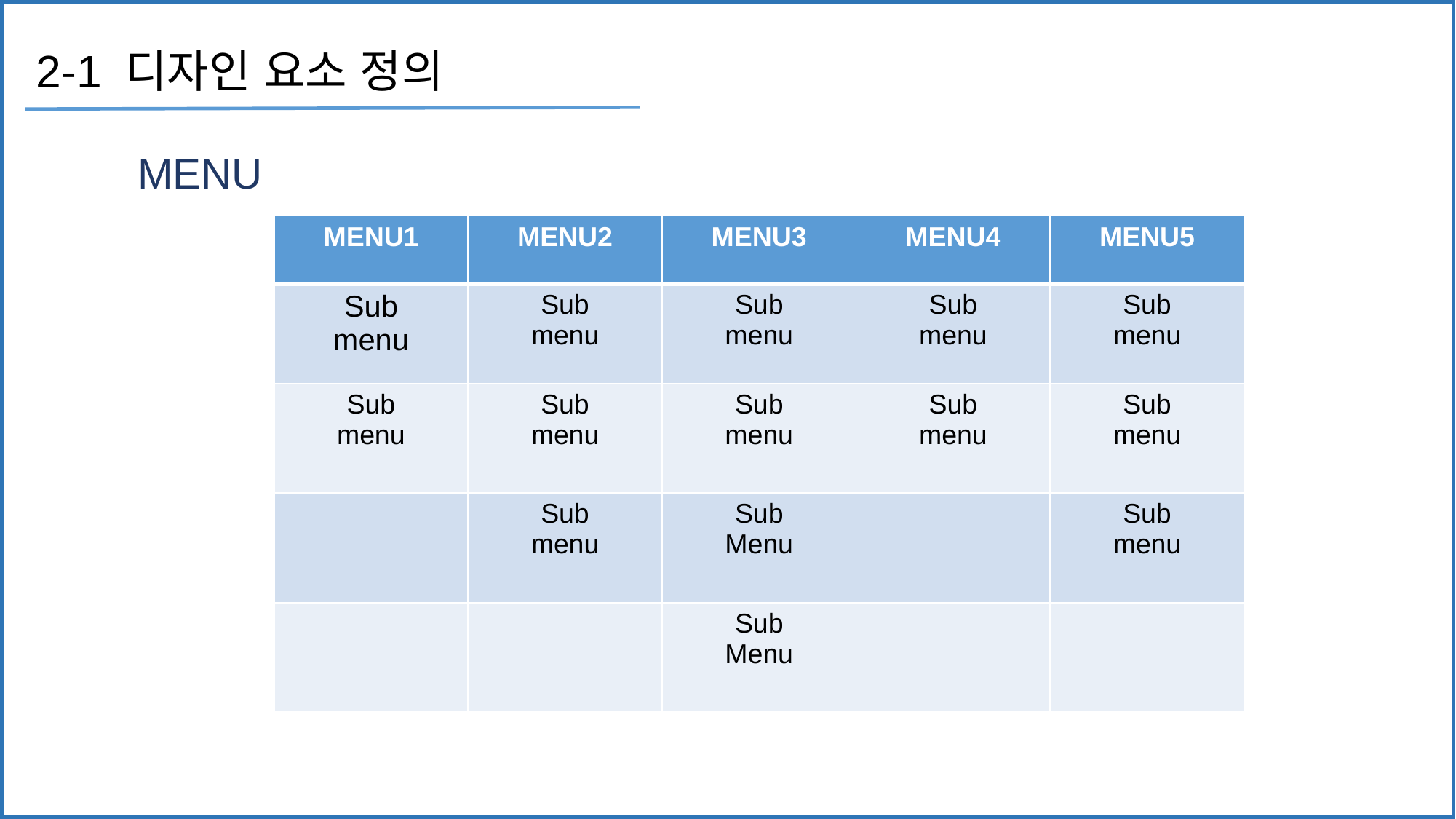

# 2-1 디자인 요소 정의
MENU
| MENU1 | MENU2 | MENU3 | MENU4 | MENU5 |
| --- | --- | --- | --- | --- |
| Sub menu | Sub menu | Sub menu | Sub menu | Sub menu |
| Sub menu | Sub menu | Sub menu | Sub menu | Sub menu |
|  | Sub menu | Sub Menu |  | Sub menu |
|  |  | Sub Menu |  |  |